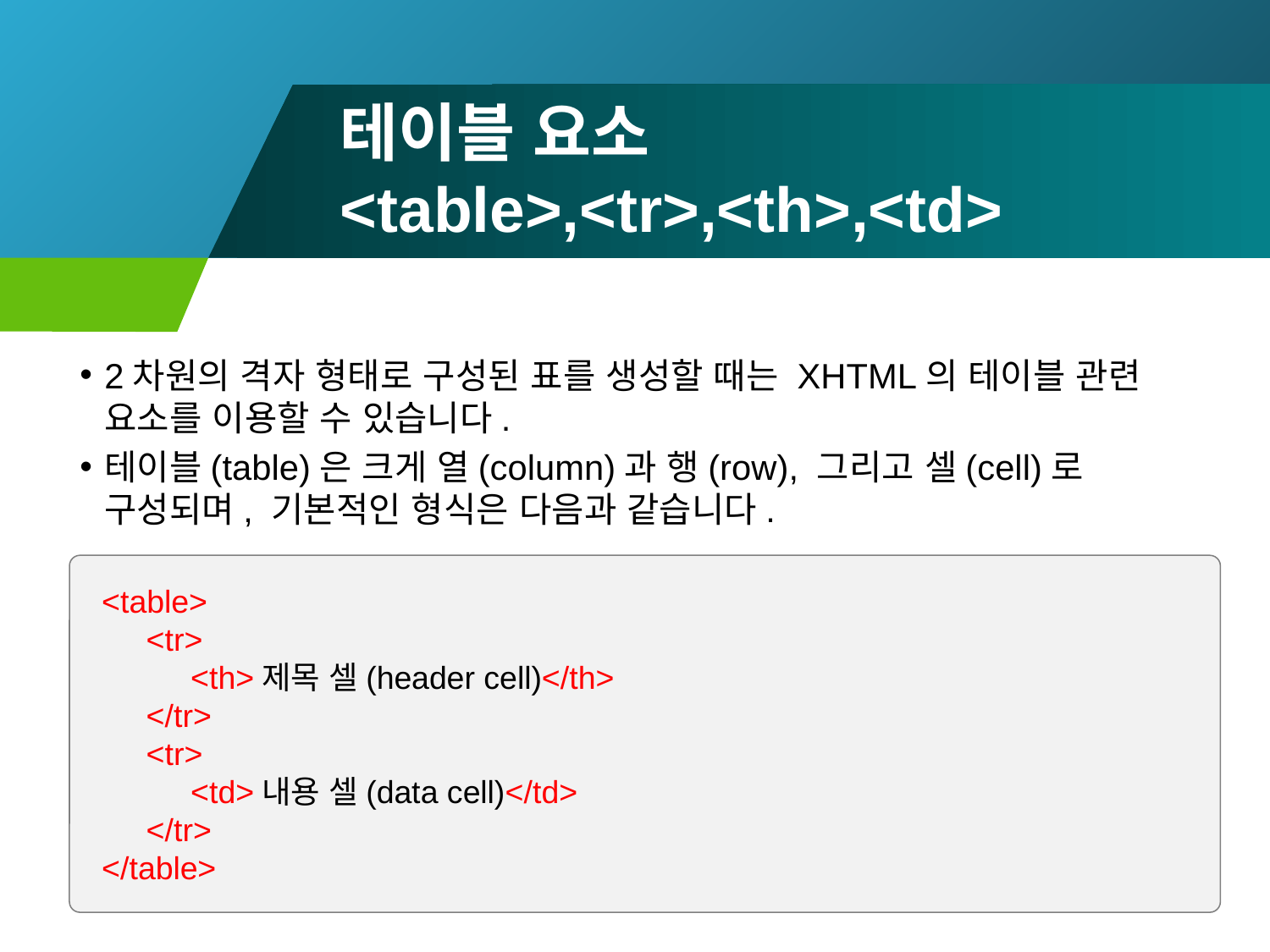

# 테이블 요소 <table>,<tr>,<th>,<td>

2차원의 격자 형태로 구성된 표를 생성할 때는 XHTML의 테이블 관련 요소를 이용할 수 있습니다.
테이블(table)은 크게 열(column)과 행(row), 그리고 셀(cell)로 구성되며, 기본적인 형식은 다음과 같습니다.

<table>
     <tr>
          <th>제목 셀(header cell)</th>
     </tr>
     <tr>
          <td>내용 셀(data cell)</td>
     </tr>
</table>